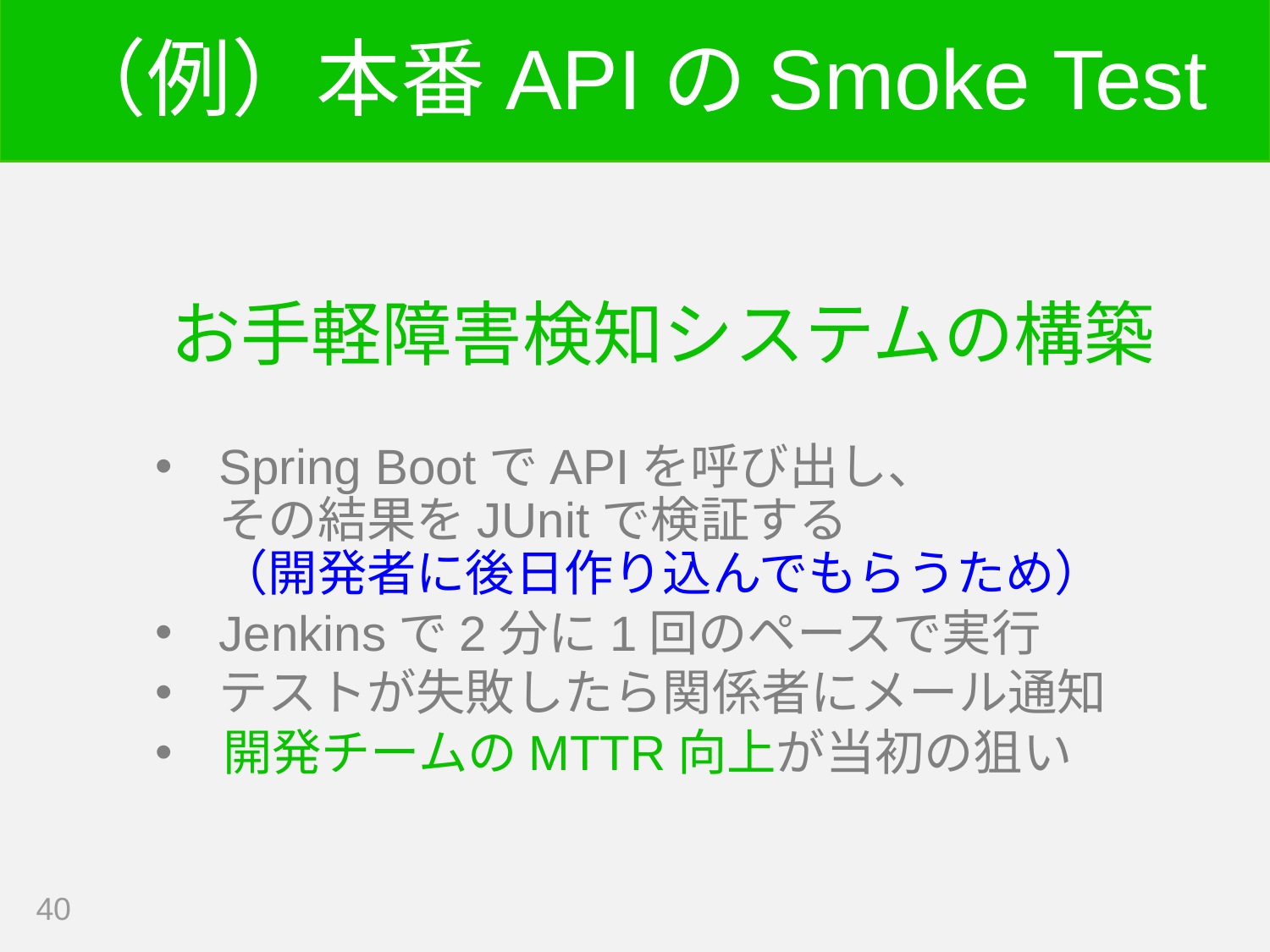

# （例）本番APIのSmoke Test
お手軽障害検知システムの構築

Spring BootでAPIを呼び出し、
その結果をJUnitで検証する
（開発者に後日作り込んでもらうため）
Jenkinsで2分に1回のペースで実行
テストが失敗したら関係者にメール通知
 開発チームのMTTR向上が当初の狙い
40